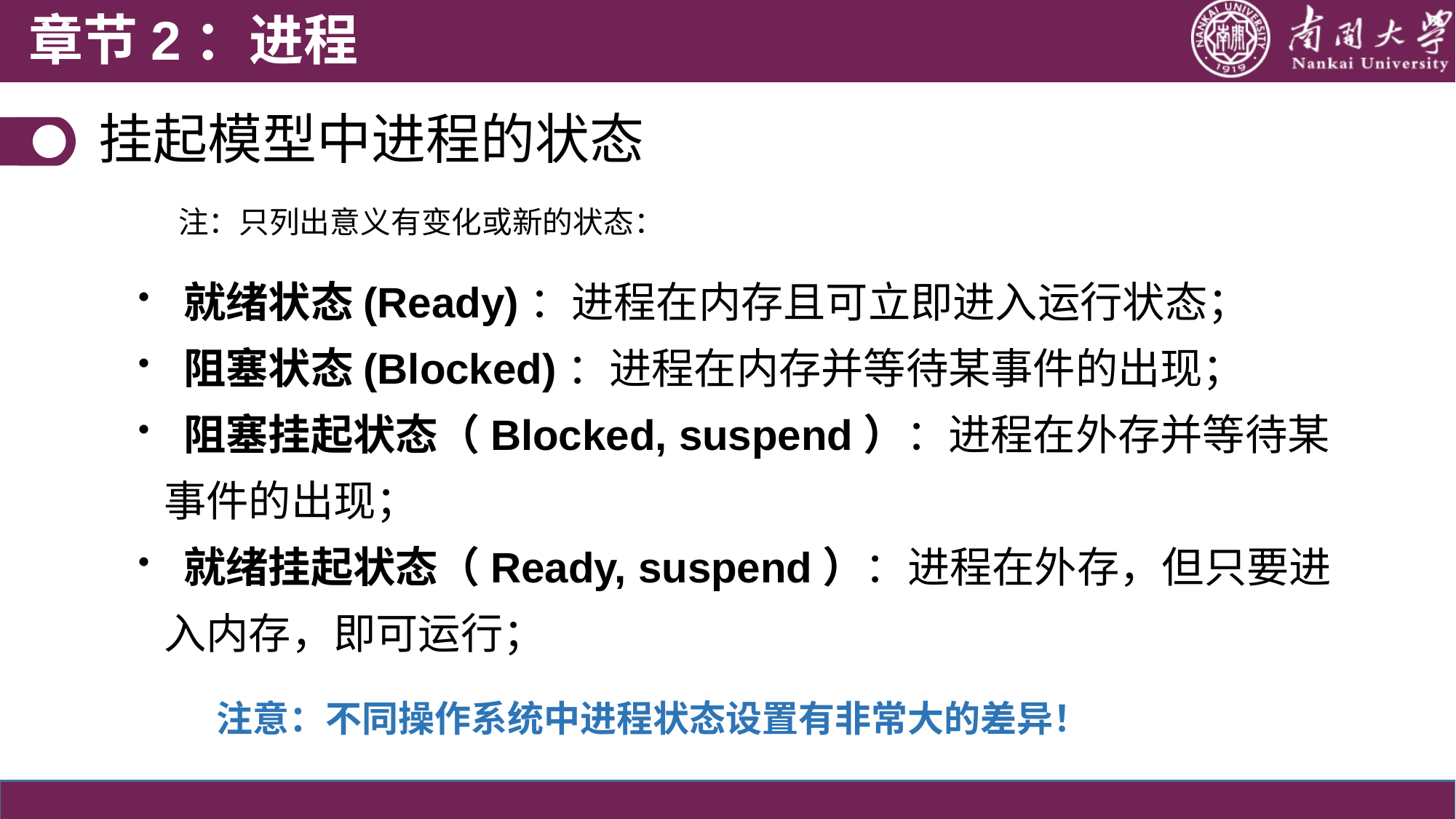

章节2：进程
挂起模型中进程的状态

注：只列出意义有变化或新的状态：
 就绪状态(Ready)：进程在内存且可立即进入运行状态；
 阻塞状态(Blocked)：进程在内存并等待某事件的出现；
 阻塞挂起状态（Blocked, suspend）：进程在外存并等待某事件的出现；
 就绪挂起状态（Ready, suspend）：进程在外存，但只要进入内存，即可运行；

注意：不同操作系统中进程状态设置有非常大的差异！